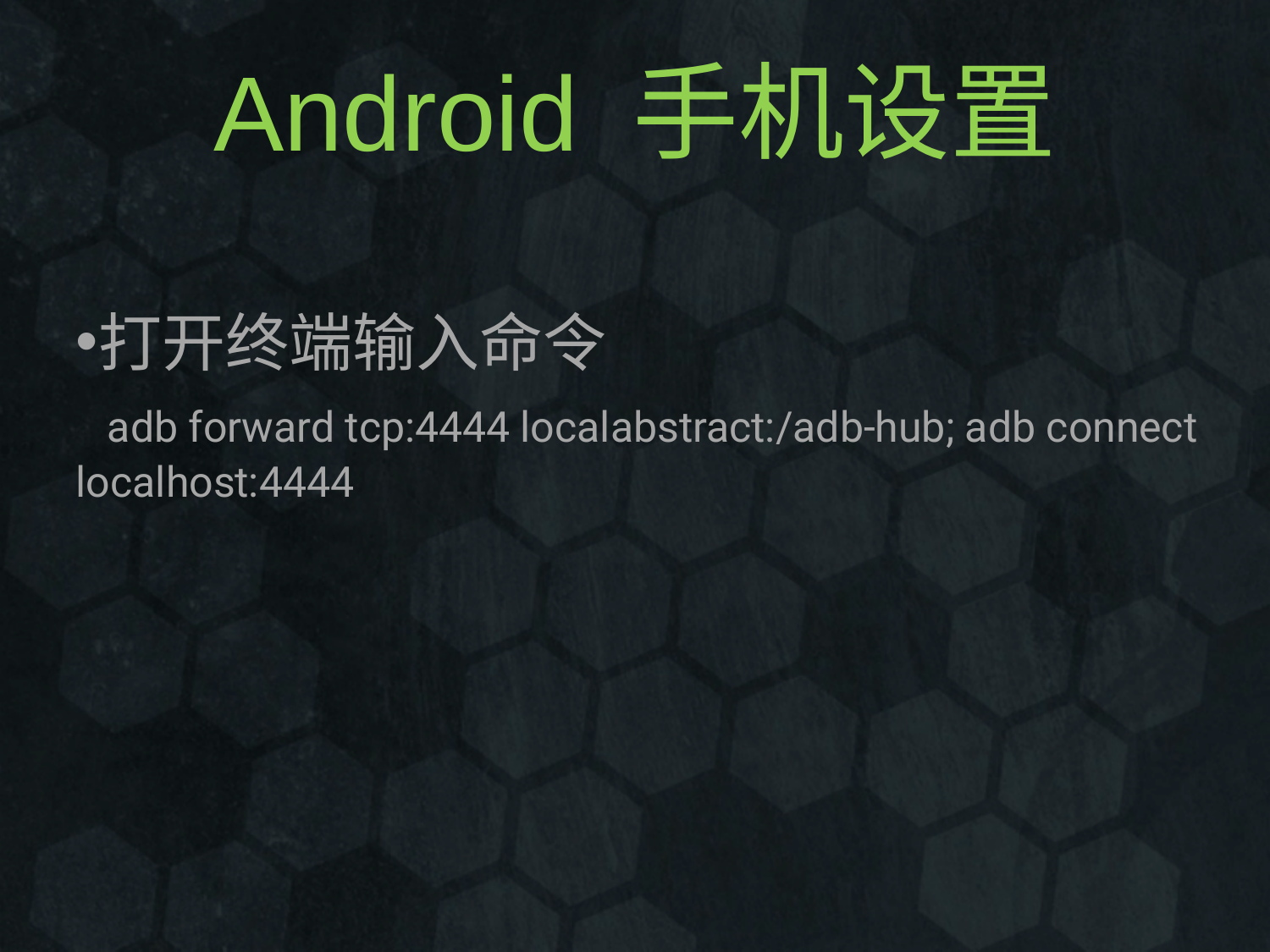

# Android 手机设置
打开终端输入命令
  adb forward tcp:4444 localabstract:/adb-hub; adb connect localhost:4444